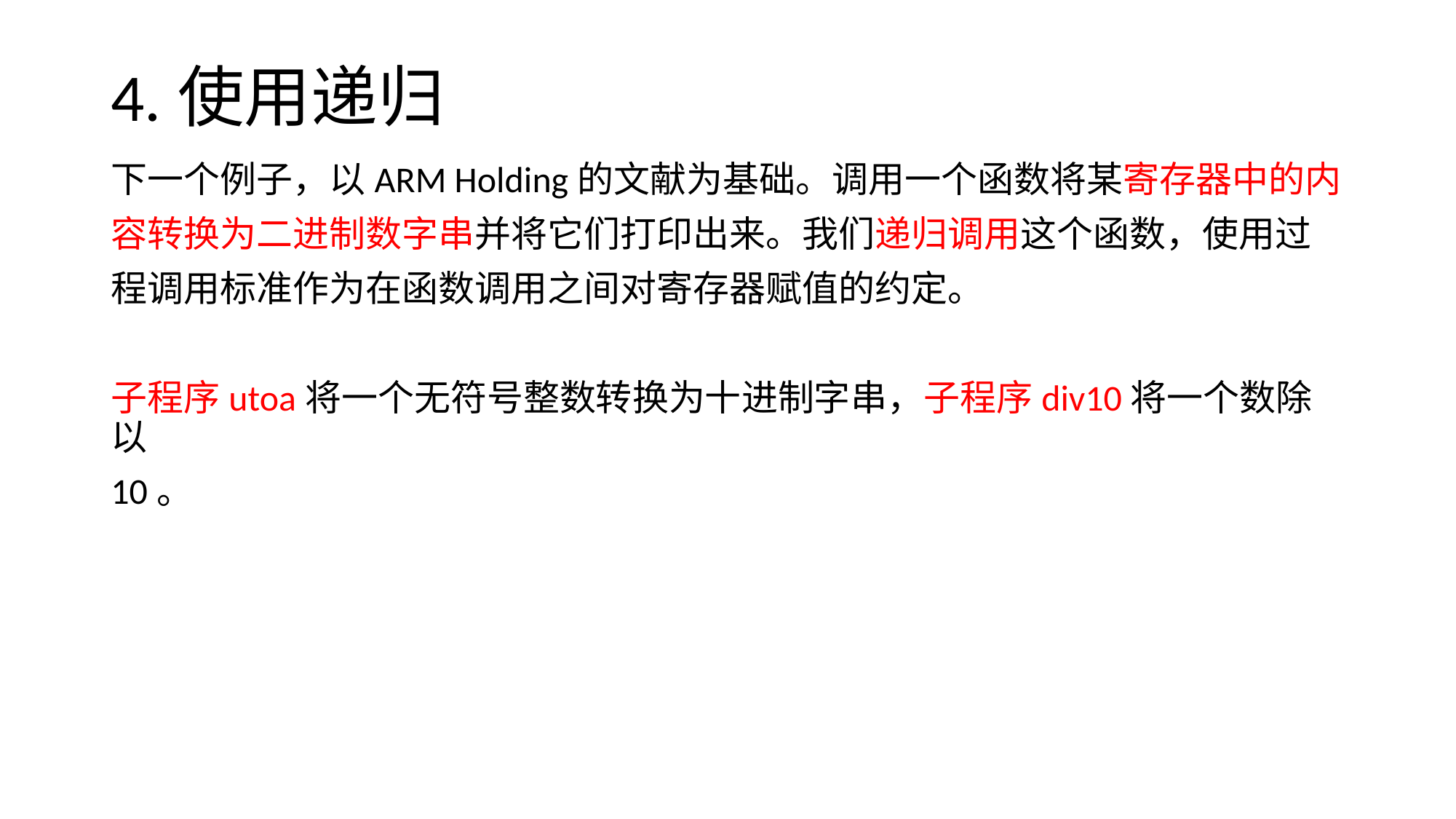

# 4.使用递归
下一个例子，以ARM Holding的文献为基础。调用一个函数将某寄存器中的内
容转换为二进制数字串并将它们打印出来。我们递归调用这个函数，使用过
程调用标准作为在函数调用之间对寄存器赋值的约定。

子程序utoa将一个无符号整数转换为十进制字串，子程序div10将一个数除以
10。